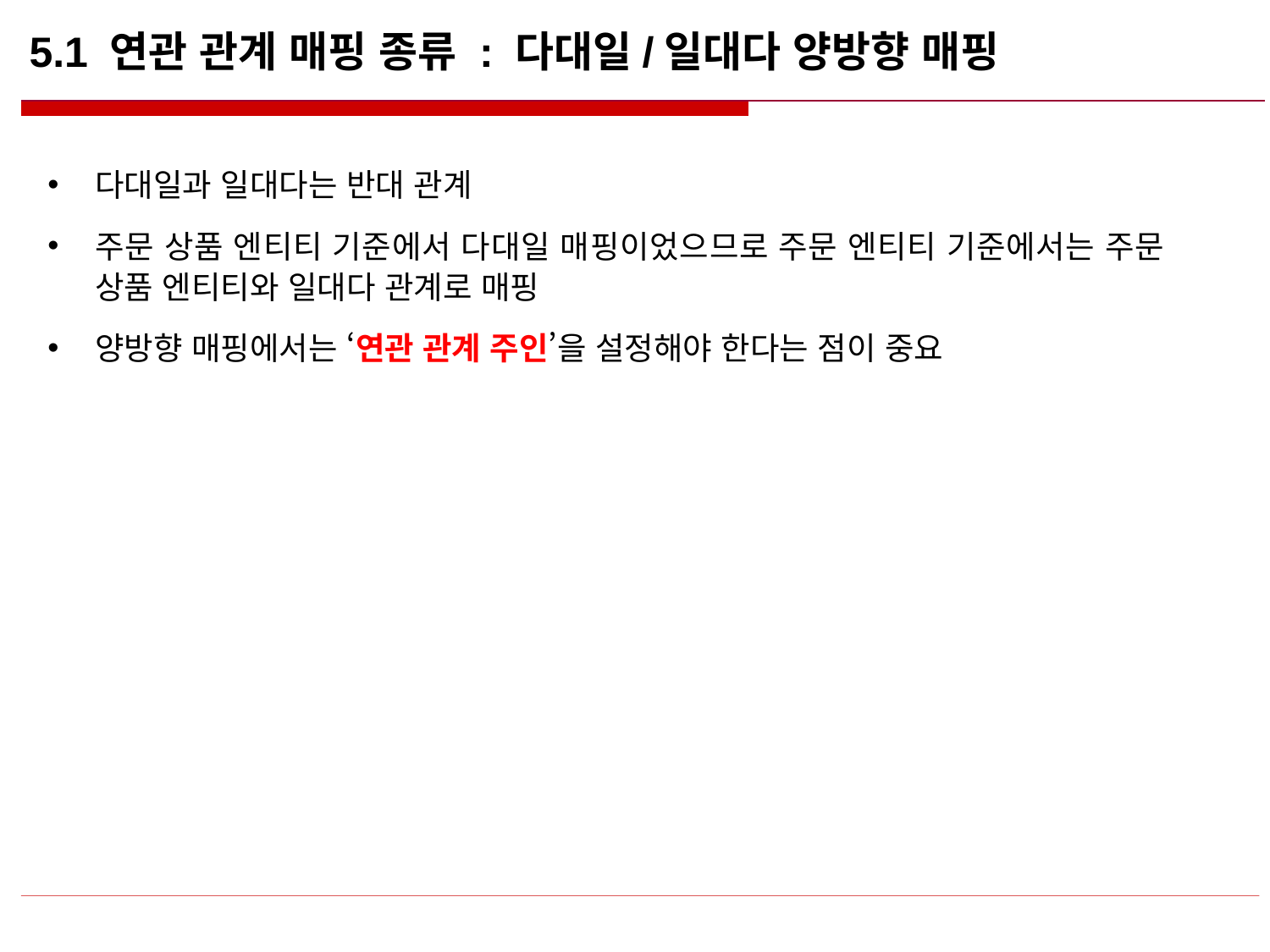

# 5.1 연관 관계 매핑 종류 : 다대일/일대다 양방향 매핑
다대일과 일대다는 반대 관계
주문 상품 엔티티 기준에서 다대일 매핑이었으므로 주문 엔티티 기준에서는 주문 상품 엔티티와 일대다 관계로 매핑
양방향 매핑에서는 ‘연관 관계 주인’을 설정해야 한다는 점이 중요